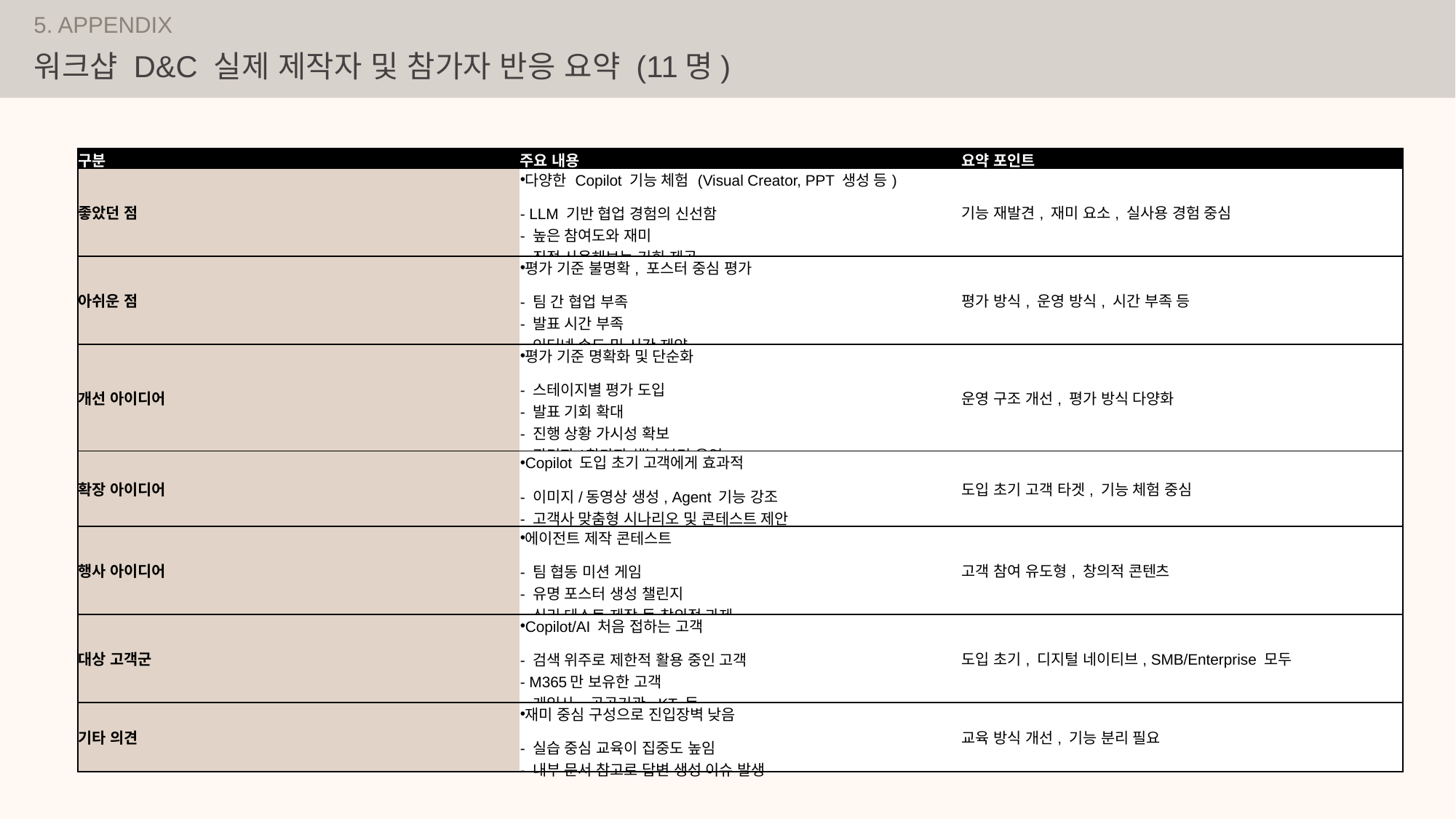

5. APPENDIX
# 워크샵 D&C 실제 제작자 및 참가자 반응 요약 (11명)
| 구분 | 주요 내용 | 요약 포인트 |
| --- | --- | --- |
| 좋았던 점 | 다양한 Copilot 기능 체험 (Visual Creator, PPT 생성 등) - LLM 기반 협업 경험의 신선함 - 높은 참여도와 재미 - 직접 사용해보는 기회 제공 | 기능 재발견, 재미 요소, 실사용 경험 중심 |
| 아쉬운 점 | 평가 기준 불명확, 포스터 중심 평가 - 팀 간 협업 부족 - 발표 시간 부족 - 인터넷 속도 및 시간 제약 | 평가 방식, 운영 방식, 시간 부족 등 |
| 개선 아이디어 | 평가 기준 명확화 및 단순화 - 스테이지별 평가 도입 - 발표 기회 확대 - 진행 상황 가시성 확보 - 관리자/참가자 채널 분리 운영 | 운영 구조 개선, 평가 방식 다양화 |
| 확장 아이디어 | Copilot 도입 초기 고객에게 효과적 - 이미지/동영상 생성, Agent 기능 강조 - 고객사 맞춤형 시나리오 및 콘테스트 제안 | 도입 초기 고객 타겟, 기능 체험 중심 |
| 행사 아이디어 | 에이전트 제작 콘테스트 - 팀 협동 미션 게임 - 유명 포스터 생성 챌린지 - 심리 테스트 제작 등 창의적 과제 | 고객 참여 유도형, 창의적 콘텐츠 |
| 대상 고객군 | Copilot/AI 처음 접하는 고객 - 검색 위주로 제한적 활용 중인 고객 - M365만 보유한 고객 - 게임사, 공공기관, KT 등 | 도입 초기, 디지털 네이티브, SMB/Enterprise 모두 |
| 기타 의견 | 재미 중심 구성으로 진입장벽 낮음 - 실습 중심 교육이 집중도 높임 - 내부 문서 참고로 답변 생성 이슈 발생 | 교육 방식 개선, 기능 분리 필요 |